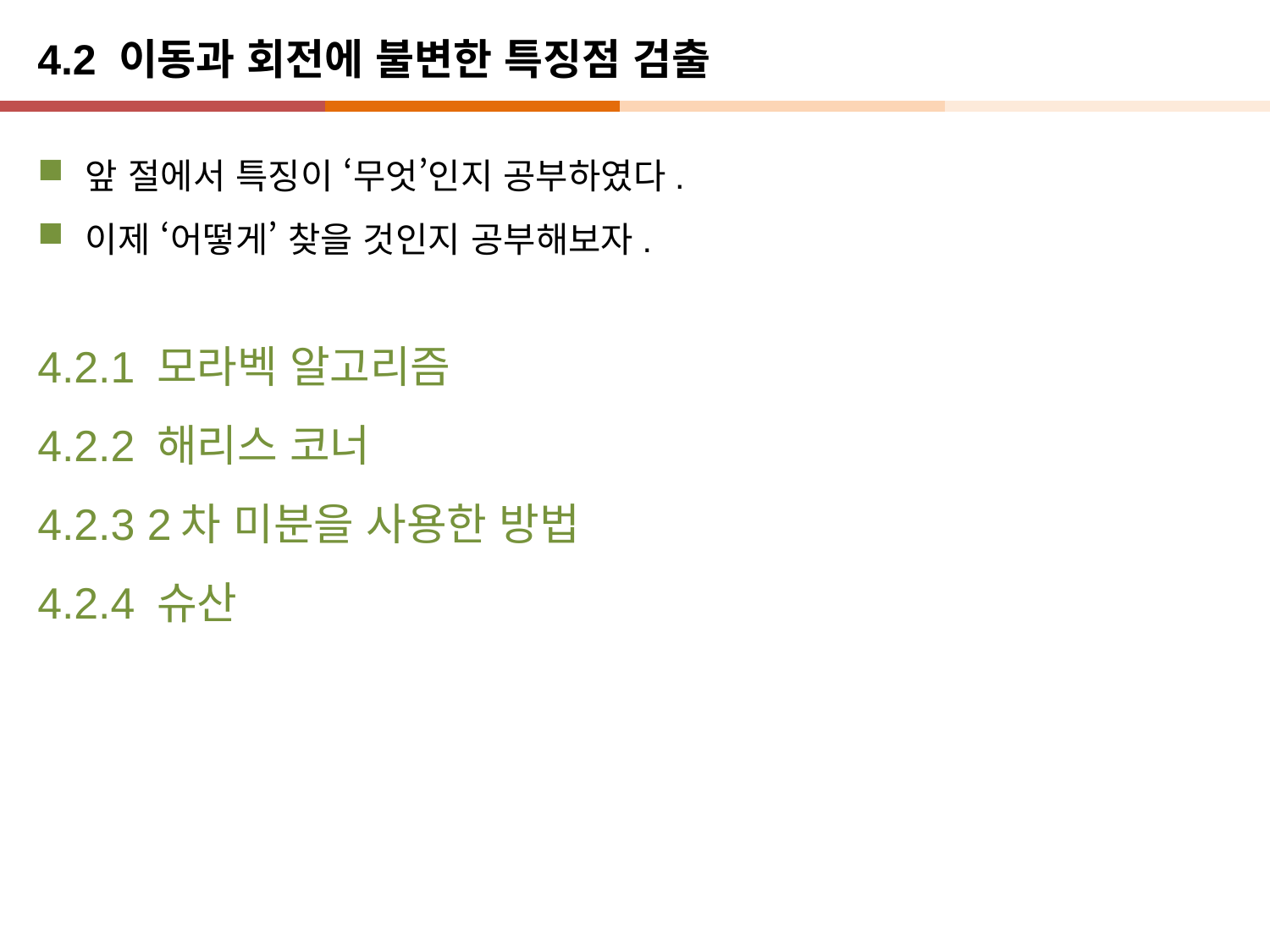

# 4.2 이동과 회전에 불변한 특징점 검출
앞 절에서 특징이 ‘무엇’인지 공부하였다.
이제 ‘어떻게’ 찾을 것인지 공부해보자.

4.2.1 모라벡 알고리즘
4.2.2 해리스 코너
4.2.3 2차 미분을 사용한 방법
4.2.4 슈산